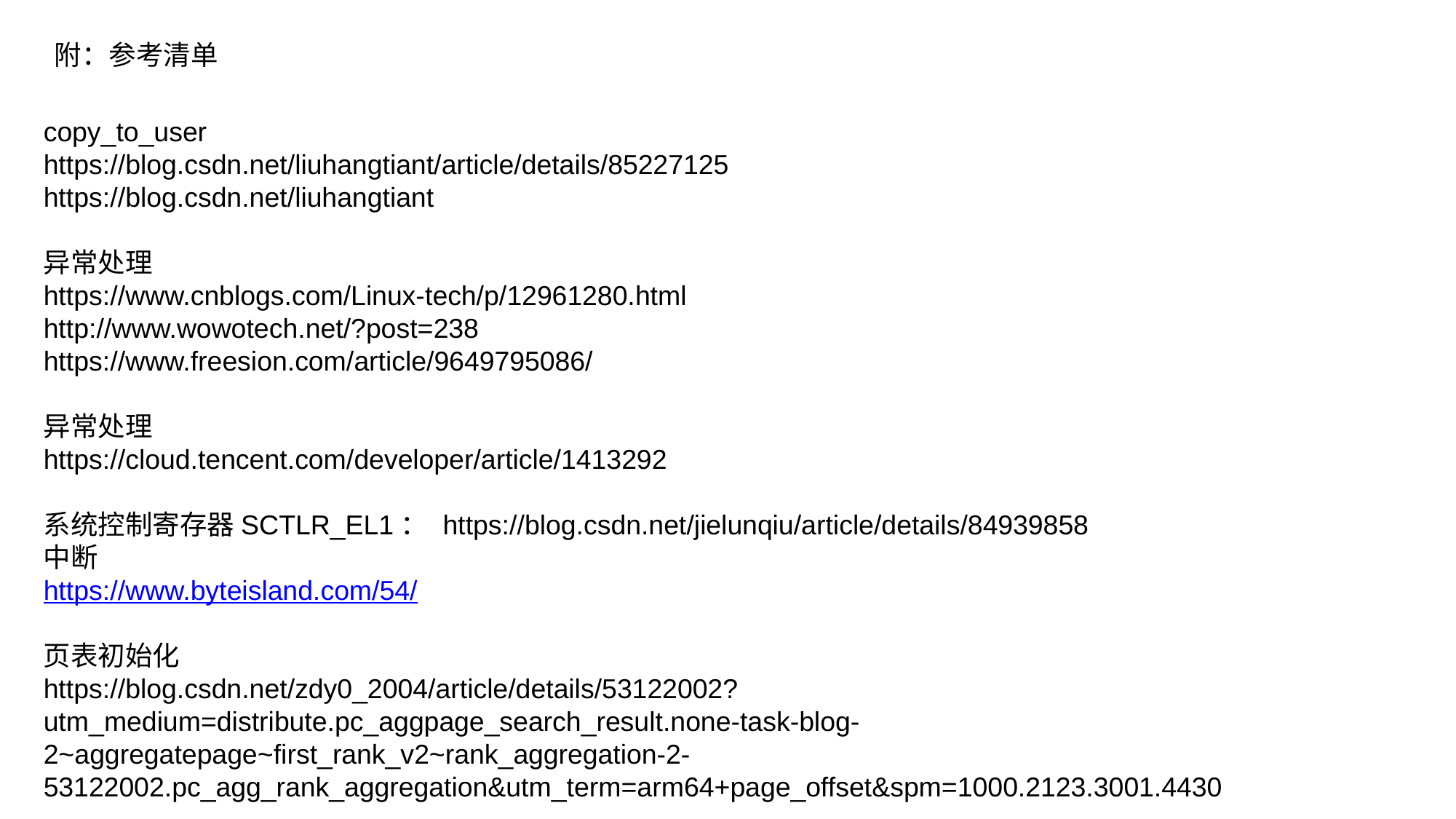

附：参考清单

copy_to_user
https://blog.csdn.net/liuhangtiant/article/details/85227125
https://blog.csdn.net/liuhangtiant

异常处理
https://www.cnblogs.com/Linux-tech/p/12961280.html
http://www.wowotech.net/?post=238
https://www.freesion.com/article/9649795086/

异常处理
https://cloud.tencent.com/developer/article/1413292

系统控制寄存器SCTLR_EL1： https://blog.csdn.net/jielunqiu/article/details/84939858
中断
https://www.byteisland.com/54/

页表初始化
https://blog.csdn.net/zdy0_2004/article/details/53122002?utm_medium=distribute.pc_aggpage_search_result.none-task-blog-2~aggregatepage~first_rank_v2~rank_aggregation-2-53122002.pc_agg_rank_aggregation&utm_term=arm64+page_offset&spm=1000.2123.3001.4430